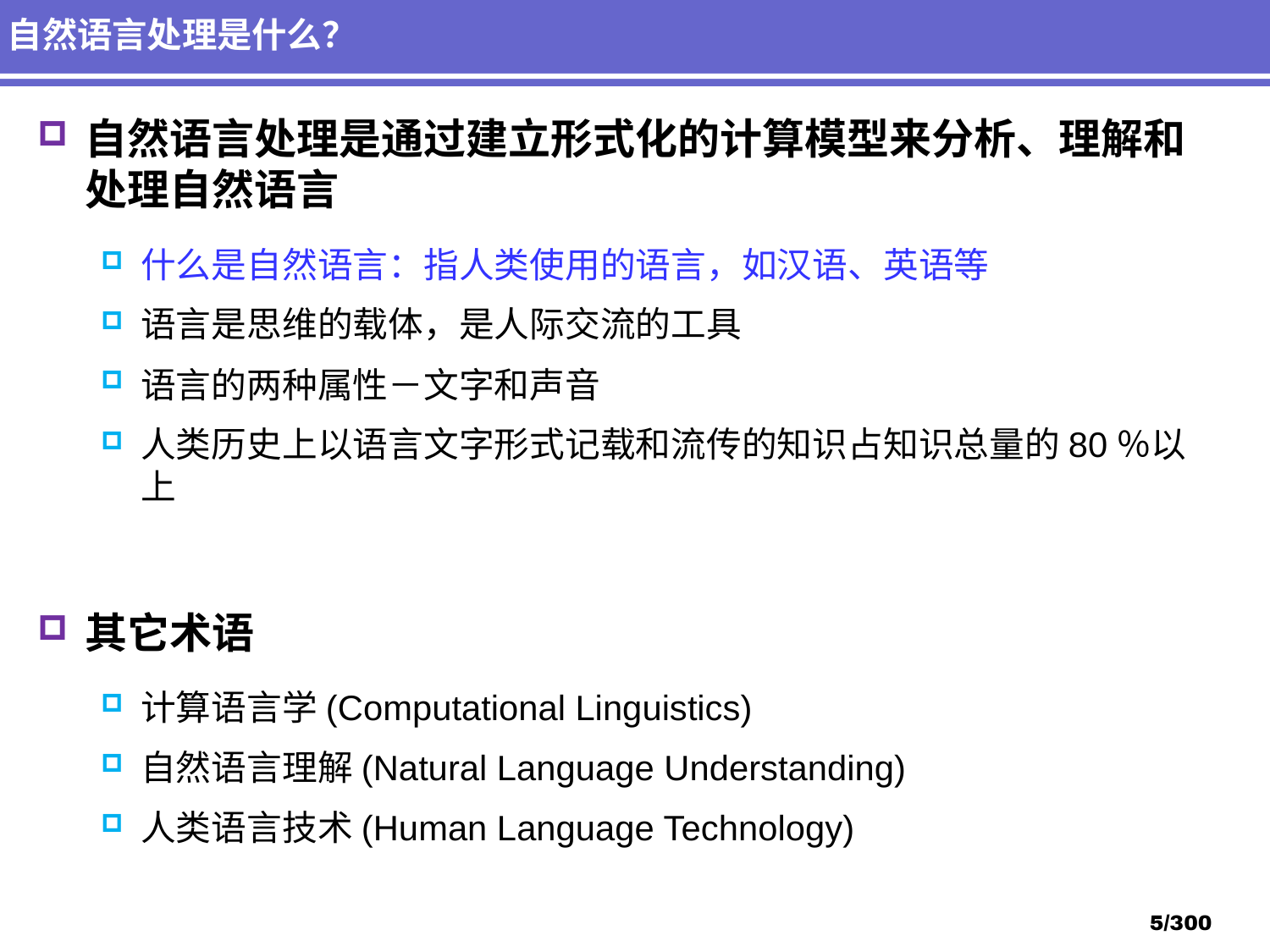

# 自然语言处理是什么？
自然语言处理是通过建立形式化的计算模型来分析、理解和处理自然语言
什么是自然语言：指人类使用的语言，如汉语、英语等
语言是思维的载体，是人际交流的工具
语言的两种属性－文字和声音
人类历史上以语言文字形式记载和流传的知识占知识总量的80％以上

其它术语
计算语言学(Computational Linguistics)
自然语言理解(Natural Language Understanding)
人类语言技术(Human Language Technology)
5/300